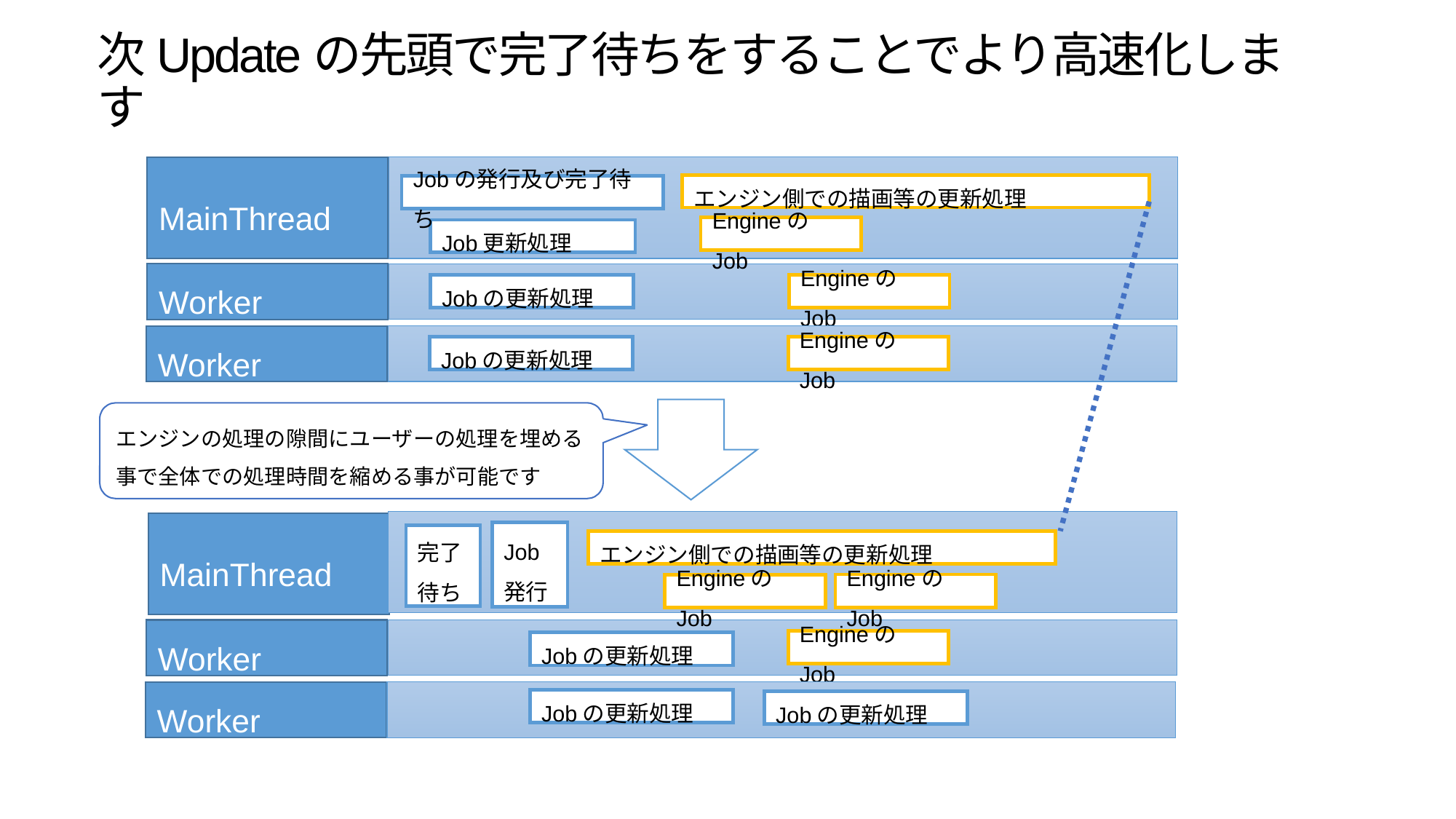

# 次Updateの先頭で完了待ちをすることでより高速化します

MainThread
エンジン側での描画等の更新処理
Jobの発行及び完了待ち
EngineのJob
Job更新処理

Worker
Jobの更新処理
EngineのJob

Worker
Jobの更新処理
EngineのJob

エンジンの処理の隙間にユーザーの処理を埋める事で全体での処理時間を縮める事が可能です

MainThread
Job発行
完了待ち
エンジン側での描画等の更新処理
EngineのJob
EngineのJob

Worker
EngineのJob
Jobの更新処理

Worker
Jobの更新処理
Jobの更新処理